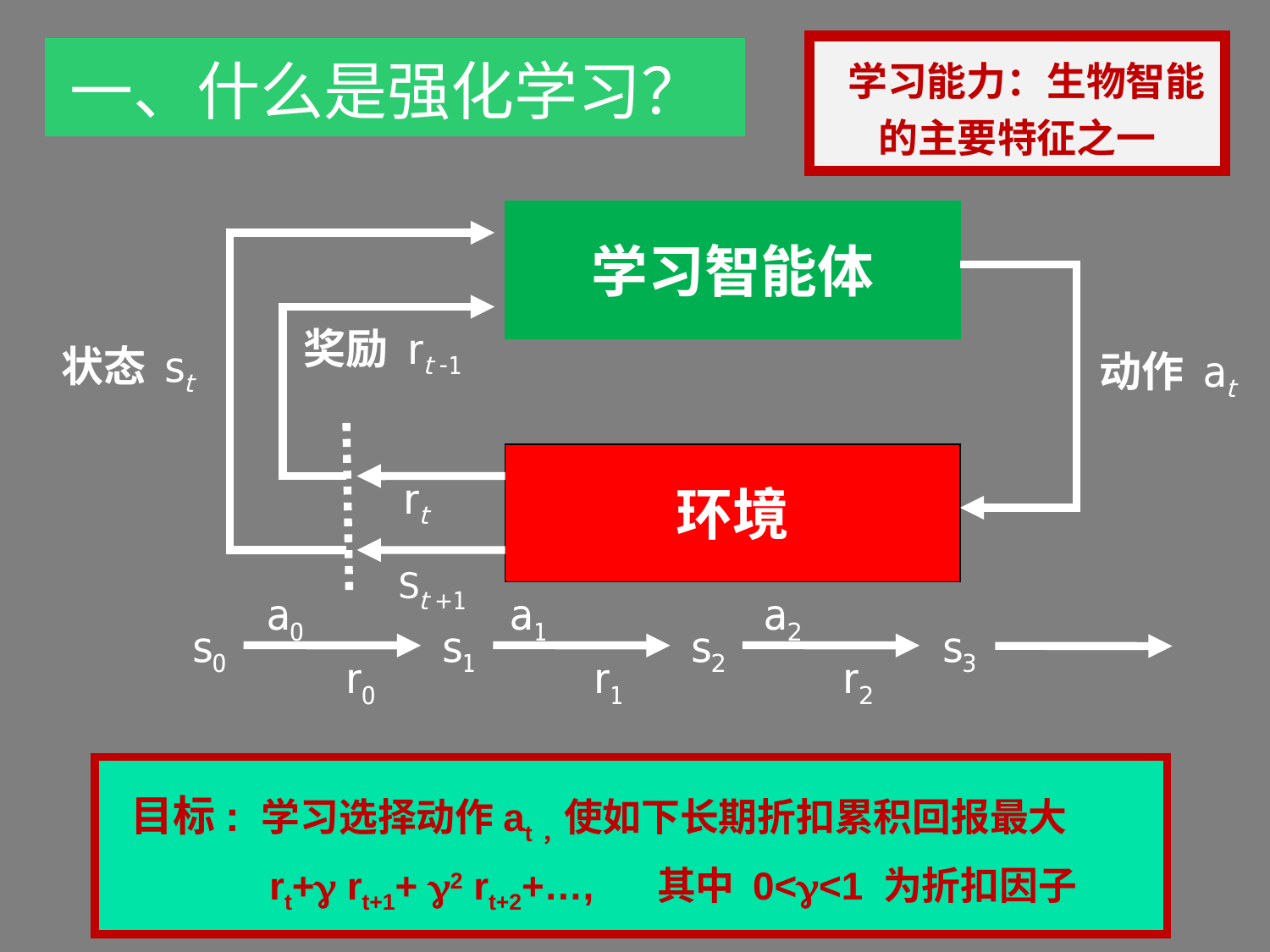

学习能力：生物智能的主要特征之一

一、什么是强化学习？
学习智能体

奖励 rt -1
状态 st
动作 at

环境
rt

St +1
a0
a1
a2
s0
s1
s2
s3

r0

r1

r2

 目标: 学习选择动作at，使如下长期折扣累积回报最大
               rt+γ rt+1+ γ2 rt+2+…,     其中 0<γ<1 为折扣因子